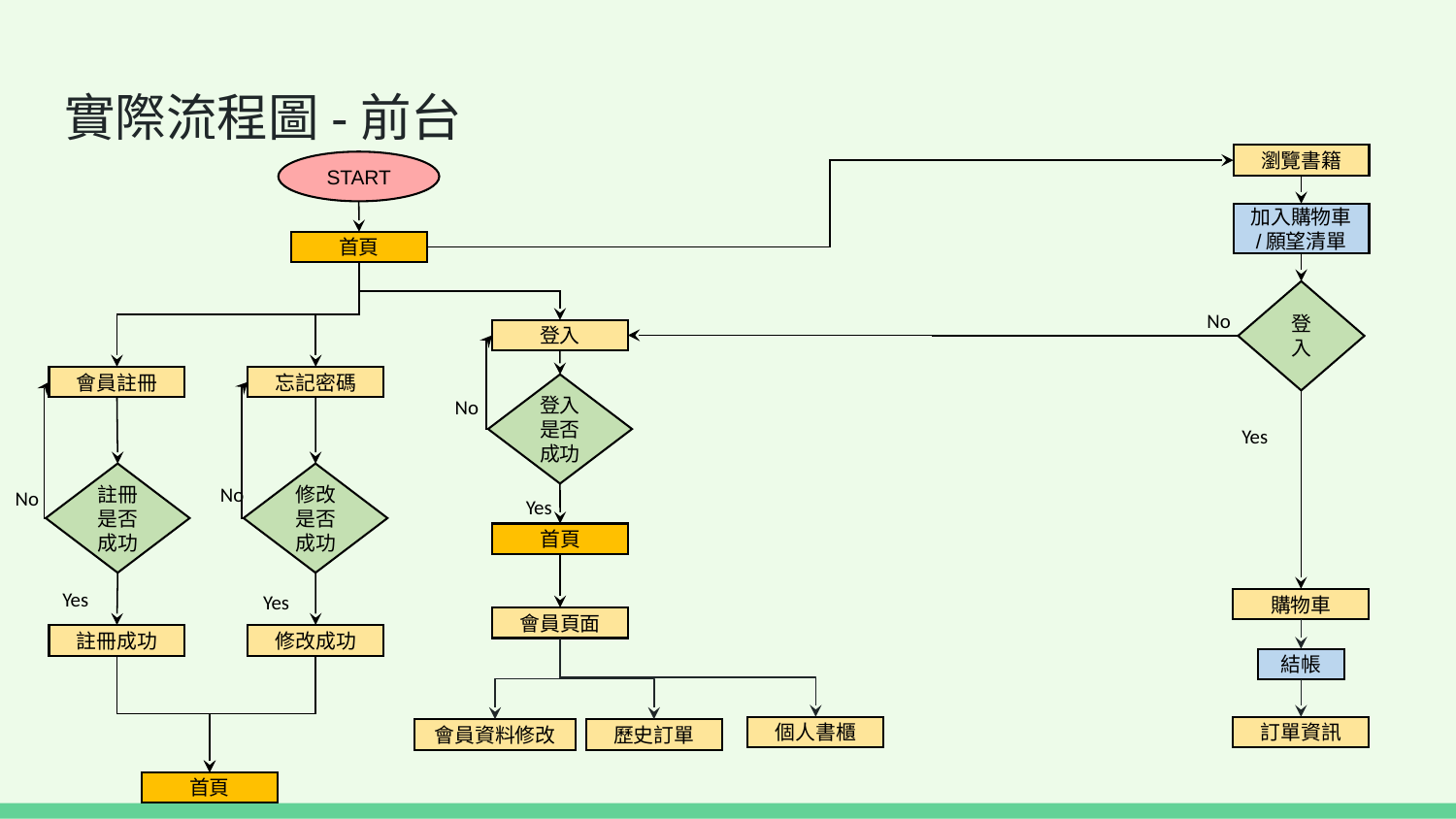

# 實際流程圖-前台
瀏覽書籍
START
加入購物車
/願望清單
首頁
登入
No
登入
會員註冊
忘記密碼
登入是否成功
No
Yes
修改
是否成功
註冊
是否成功
No
No
Yes
首頁
Yes
Yes
購物車
會員頁面
註冊成功
修改成功
結帳
個人書櫃
訂單資訊
歷史訂單
會員資料修改
首頁